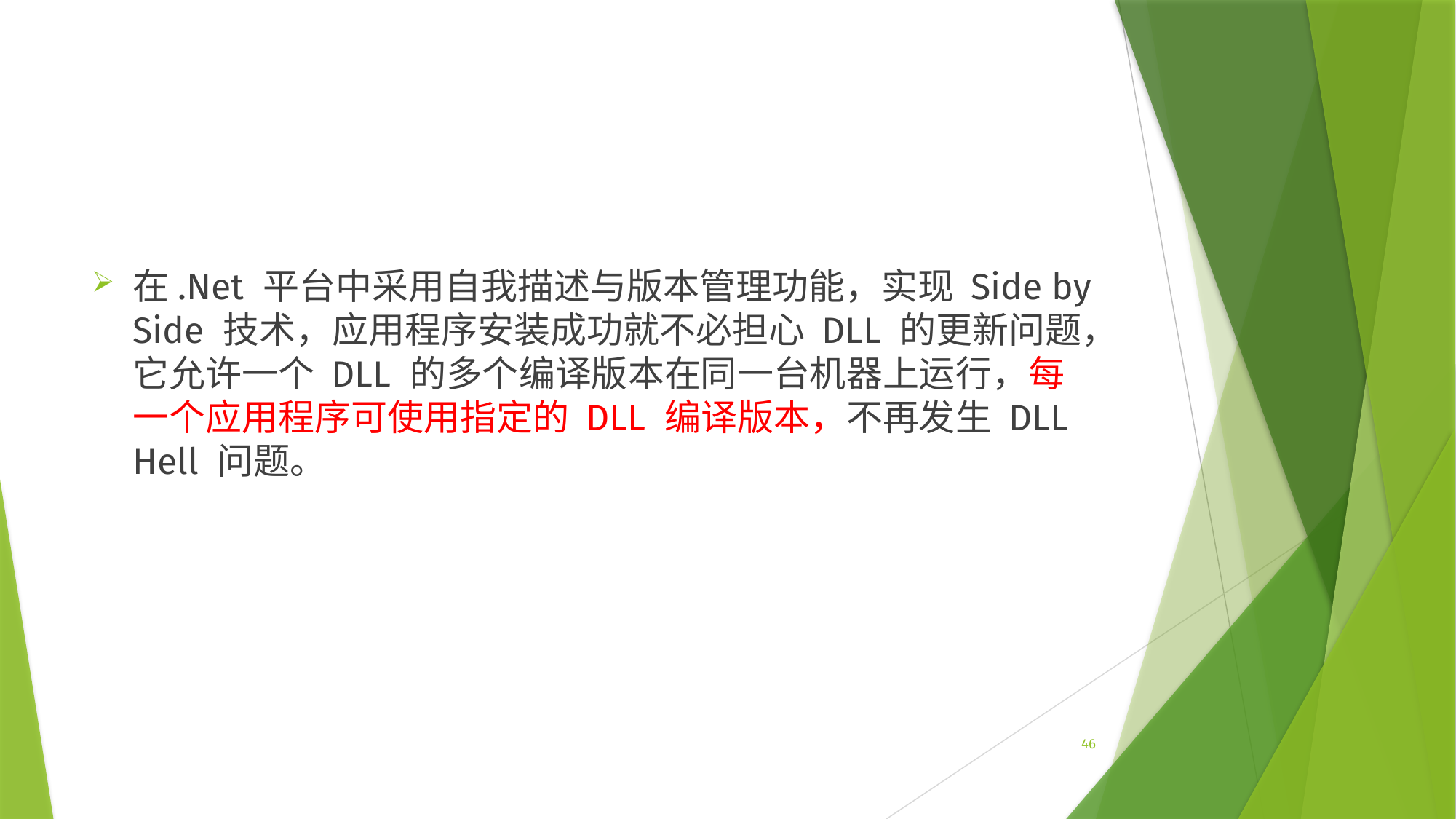

#
在.Net 平台中采用自我描述与版本管理功能，实现 Side by Side 技术，应用程序安装成功就不必担心 DLL 的更新问题，它允许一个 DLL 的多个编译版本在同一台机器上运行，每一个应用程序可使用指定的 DLL 编译版本，不再发生 DLL Hell 问题。

46